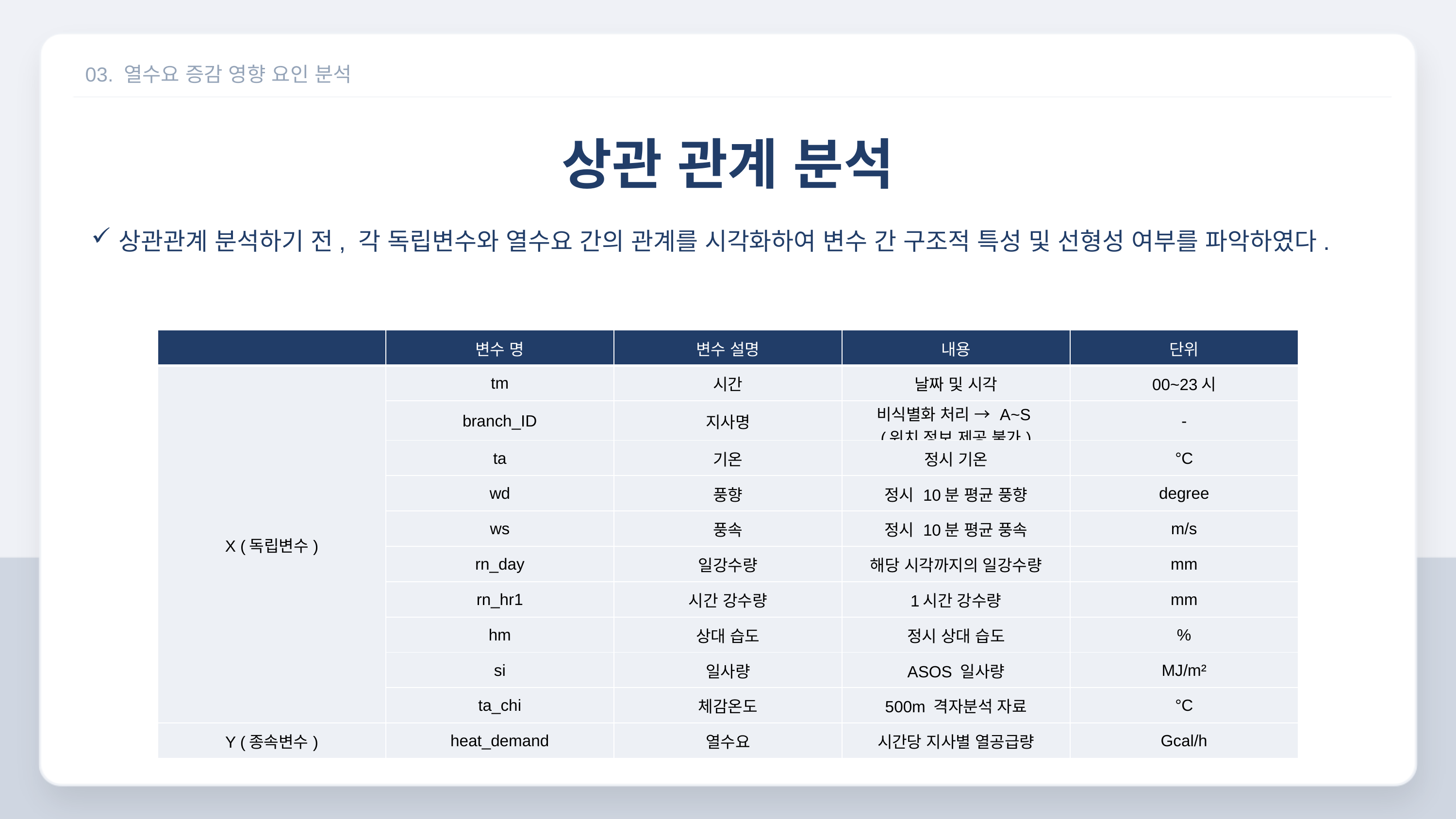

03. 열수요 증감 영향 요인 분석
상관 관계 분석
상관관계 분석하기 전, 각 독립변수와 열수요 간의 관계를 시각화하여 변수 간 구조적 특성 및 선형성 여부를 파악하였다.
|  | 변수 명 | 변수 설명 | 내용 | 단위 |
| --- | --- | --- | --- | --- |
| X (독립변수) | tm | 시간 | 날짜 및 시각 | 00~23시 |
|  | branch\_ID | 지사명 | 비식별화 처리 → A~S (위치 정보 제공 불가) | - |
|  | ta | 기온 | 정시 기온 | °C |
|  | wd | 풍향 | 정시 10분 평균 풍향 | degree |
|  | ws | 풍속 | 정시 10분 평균 풍속 | m/s |
|  | rn\_day | 일강수량 | 해당 시각까지의 일강수량 | mm |
|  | rn\_hr1 | 시간 강수량 | 1시간 강수량 | mm |
|  | hm | 상대 습도 | 정시 상대 습도 | % |
|  | si | 일사량 | ASOS 일사량 | MJ/m² |
|  | ta\_chi | 체감온도 | 500m 격자분석 자료 | °C |
| Y (종속변수) | heat\_demand | 열수요 | 시간당 지사별 열공급량 | Gcal/h |